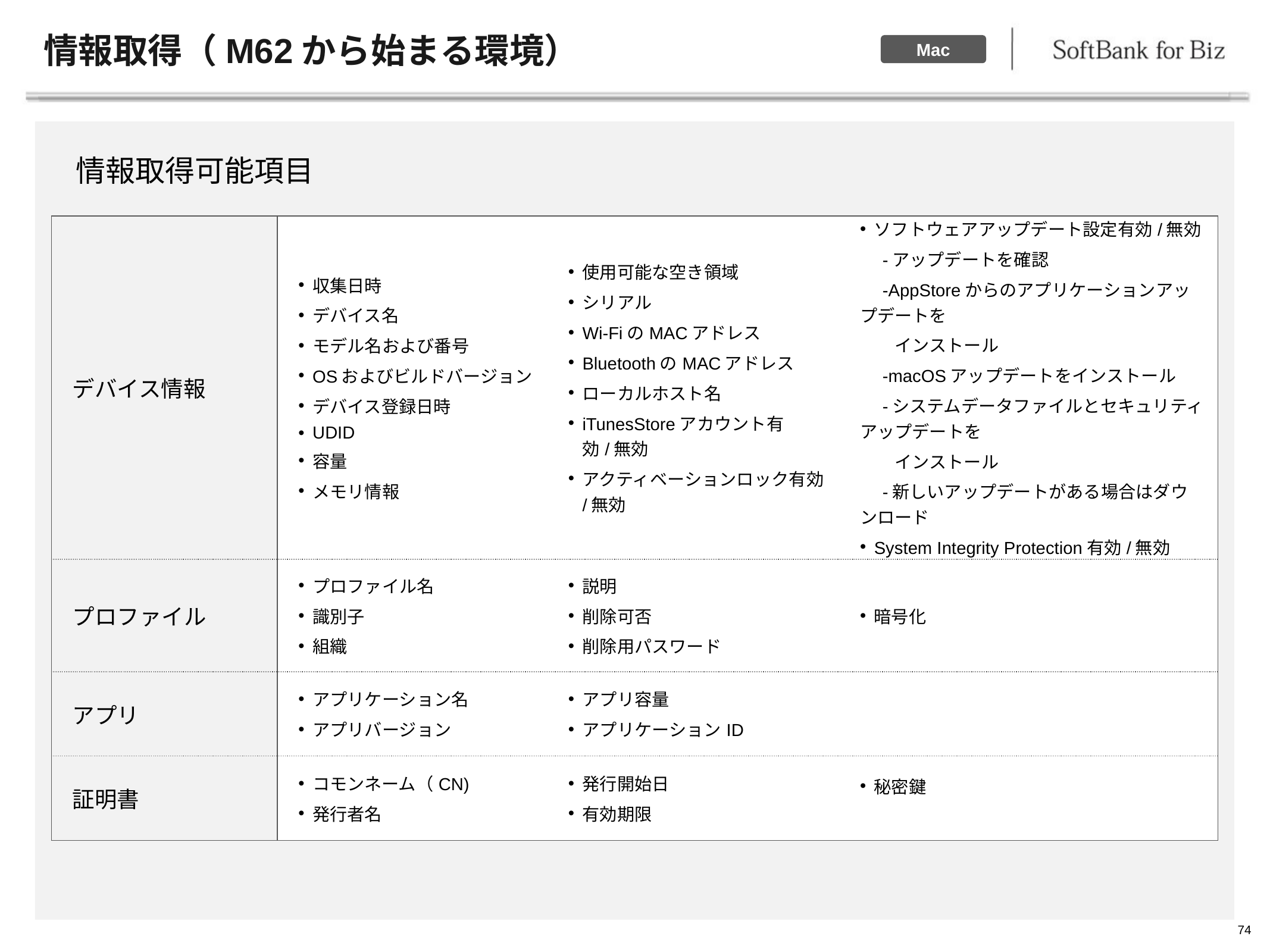

# 情報取得（M62から始まる環境）
Mac
情報取得可能項目
| デバイス情報 | 収集日時 デバイス名 モデル名および番号 OSおよびビルドバージョン デバイス登録日時 UDID 容量 メモリ情報 | 使用可能な空き領域 シリアル Wi-FiのMACアドレス BluetoothのMACアドレス ローカルホスト名 iTunesStoreアカウント有効/無効 アクティベーションロック有効/無効 | ソフトウェアアップデート設定有効/無効 　-アップデートを確認 　-AppStoreからのアプリケーションアップデートを 　　インストール 　-macOSアップデートをインストール 　-システムデータファイルとセキュリティアップデートを 　　インストール 　-新しいアップデートがある場合はダウンロード System Integrity Protection有効/無効 |
| --- | --- | --- | --- |
| プロファイル | プロファイル名 識別子 組織 | 説明 削除可否 削除用パスワード | 暗号化 |
| アプリ | アプリケーション名 アプリバージョン | アプリ容量 アプリケーションID |  |
| 証明書 | コモンネーム（CN) 発行者名 | 発行開始日 有効期限 | 秘密鍵 |
74